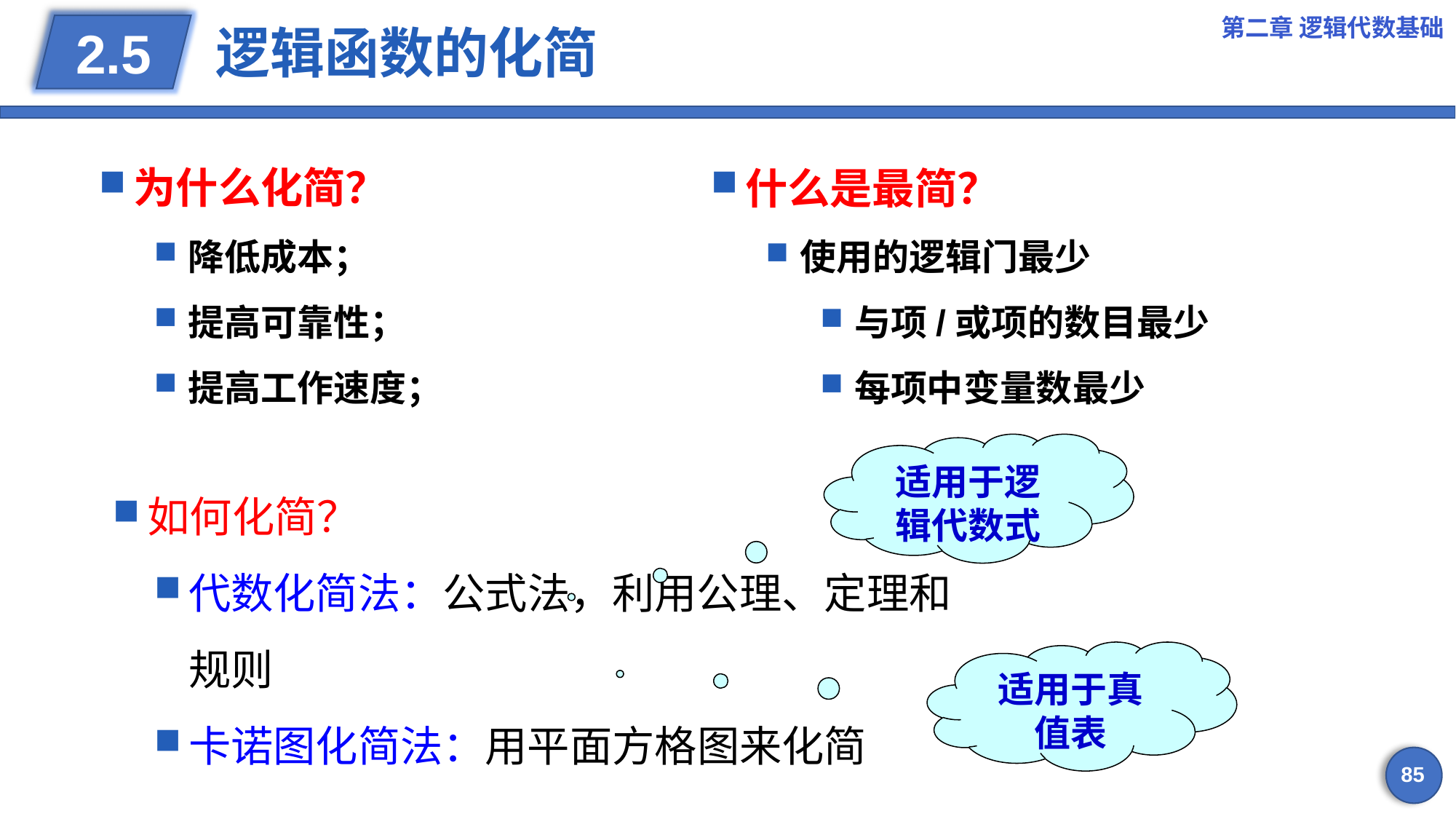

第二章 逻辑代数基础
# 逻辑函数的化简
2.5
为什么化简？
降低成本；
提高可靠性；
提高工作速度；
什么是最简？
使用的逻辑门最少
与项/或项的数目最少
每项中变量数最少
适用于逻辑代数式
如何化简？
代数化简法：公式法，利用公理、定理和规则
卡诺图化简法：用平面方格图来化简
适用于真值表
85